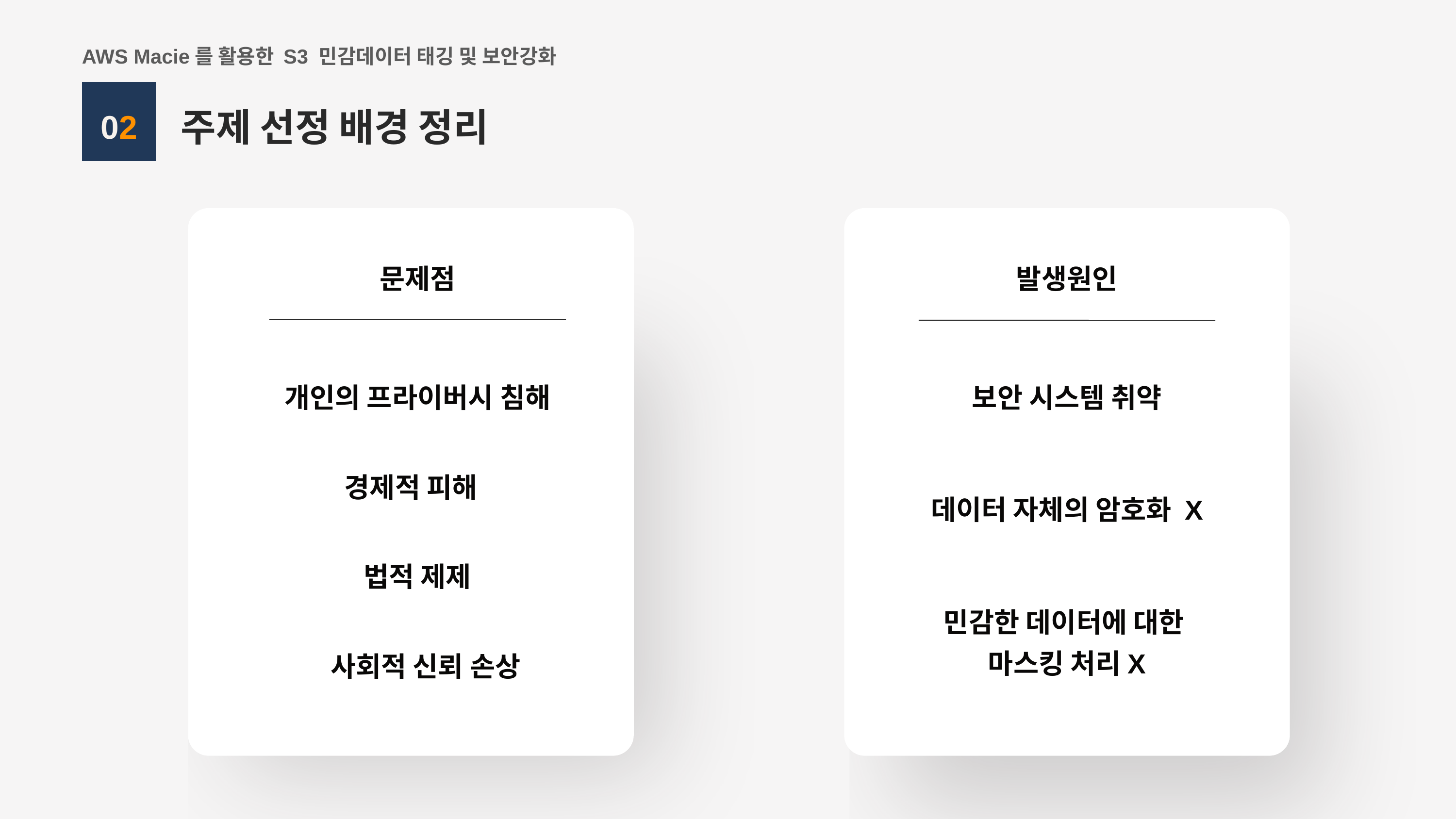

AWS Macie를 활용한 S3 민감데이터 태깅 및 보안강화

주제 선정 배경 정리
02

문제점
사용할 때

사용할 때

개인의 프라이버시 침해
경제적 피해
법적 제제
사회적 신뢰 손상

발생원인

보안 시스템 취약
데이터 자체의 암호화 X
민감한 데이터에 대한
마스킹 처리X